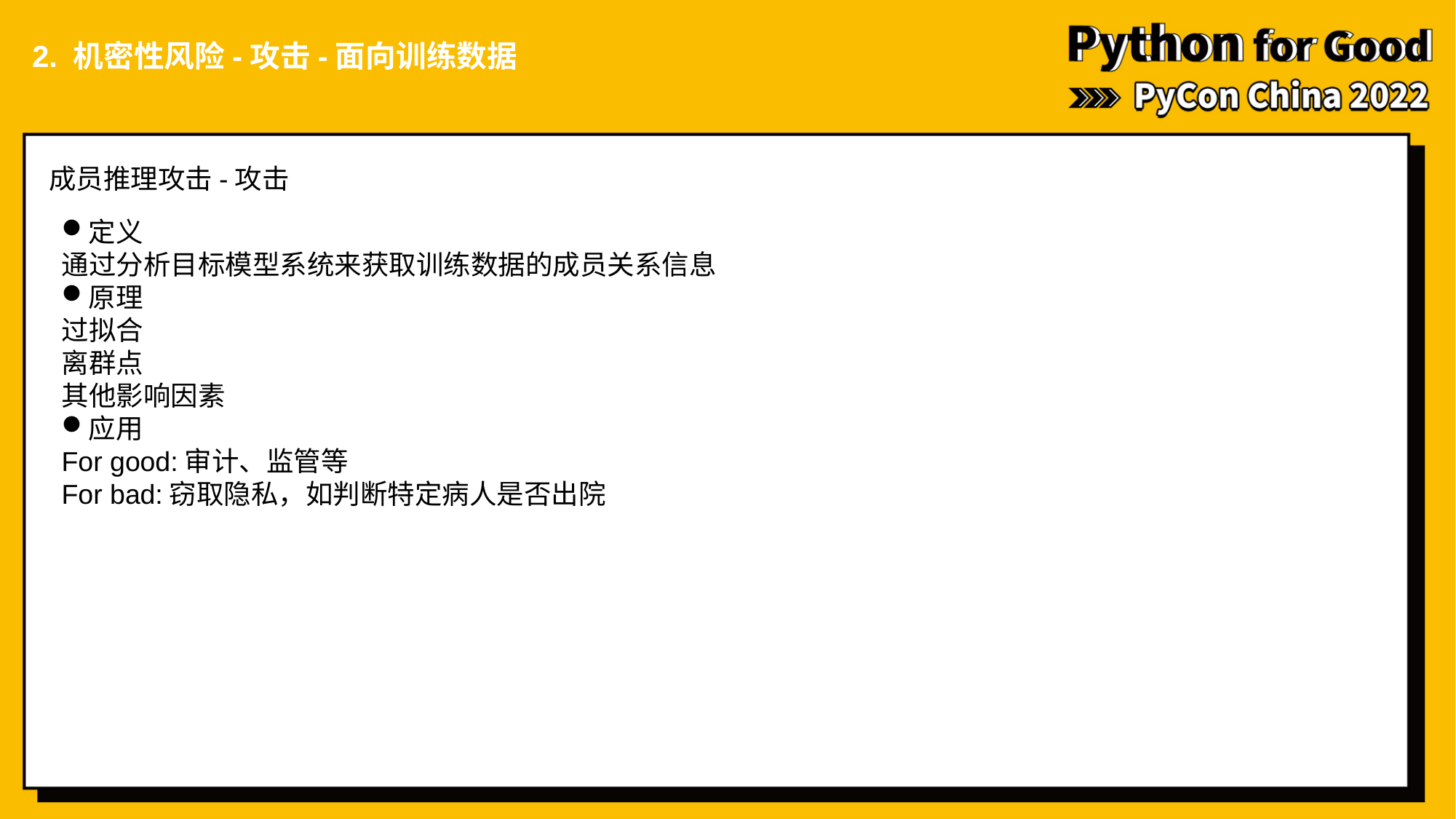

2. 机密性风险-攻击-面向训练数据
成员推理攻击-攻击
定义
通过分析目标模型系统来获取训练数据的成员关系信息
原理
过拟合
离群点
其他影响因素
应用
For good:审计、监管等
For bad:窃取隐私，如判断特定病人是否出院
7